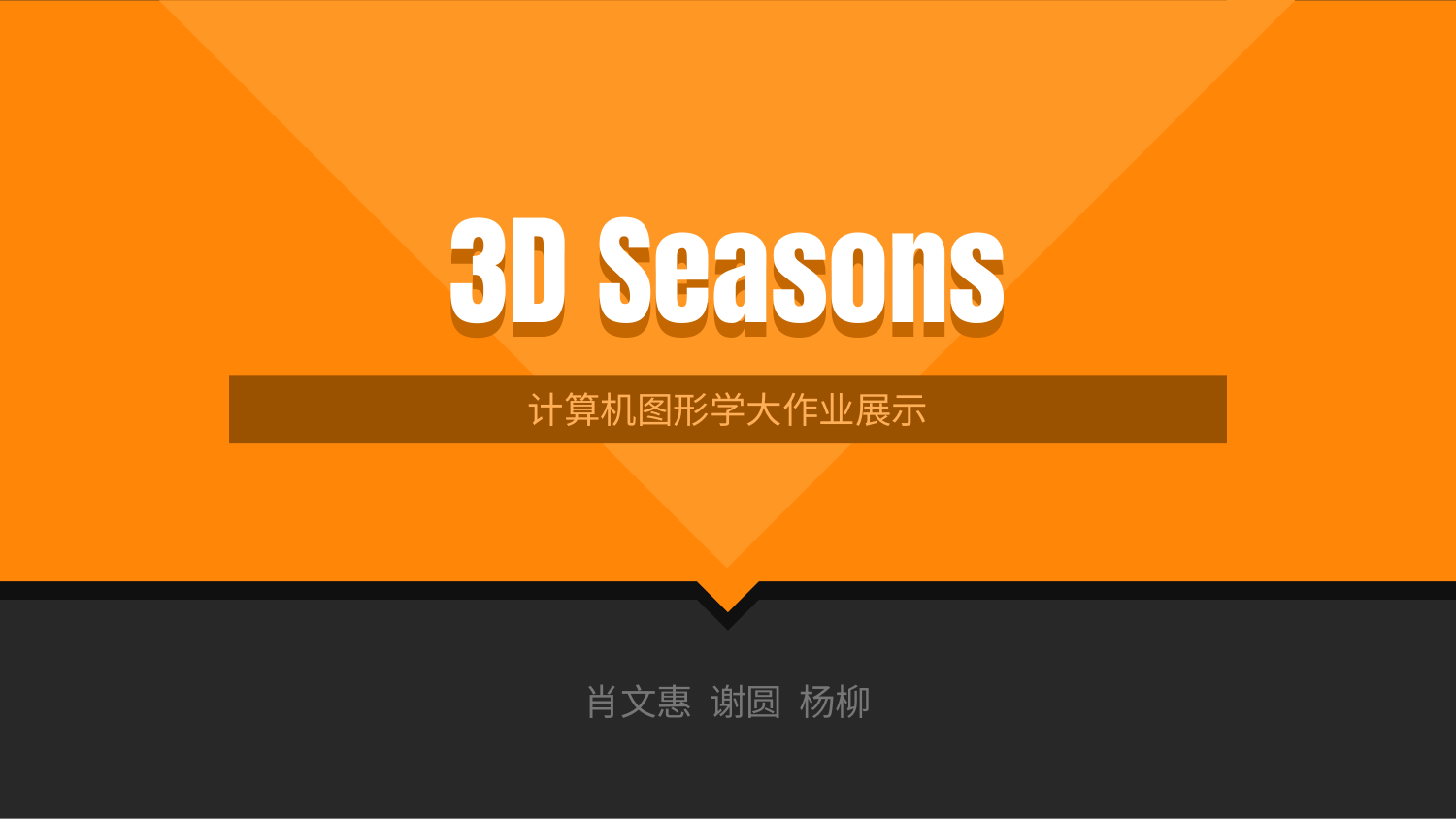

3D Seasons
3D Seasons

计算机图形学大作业展示
肖文惠  谢圆  杨柳